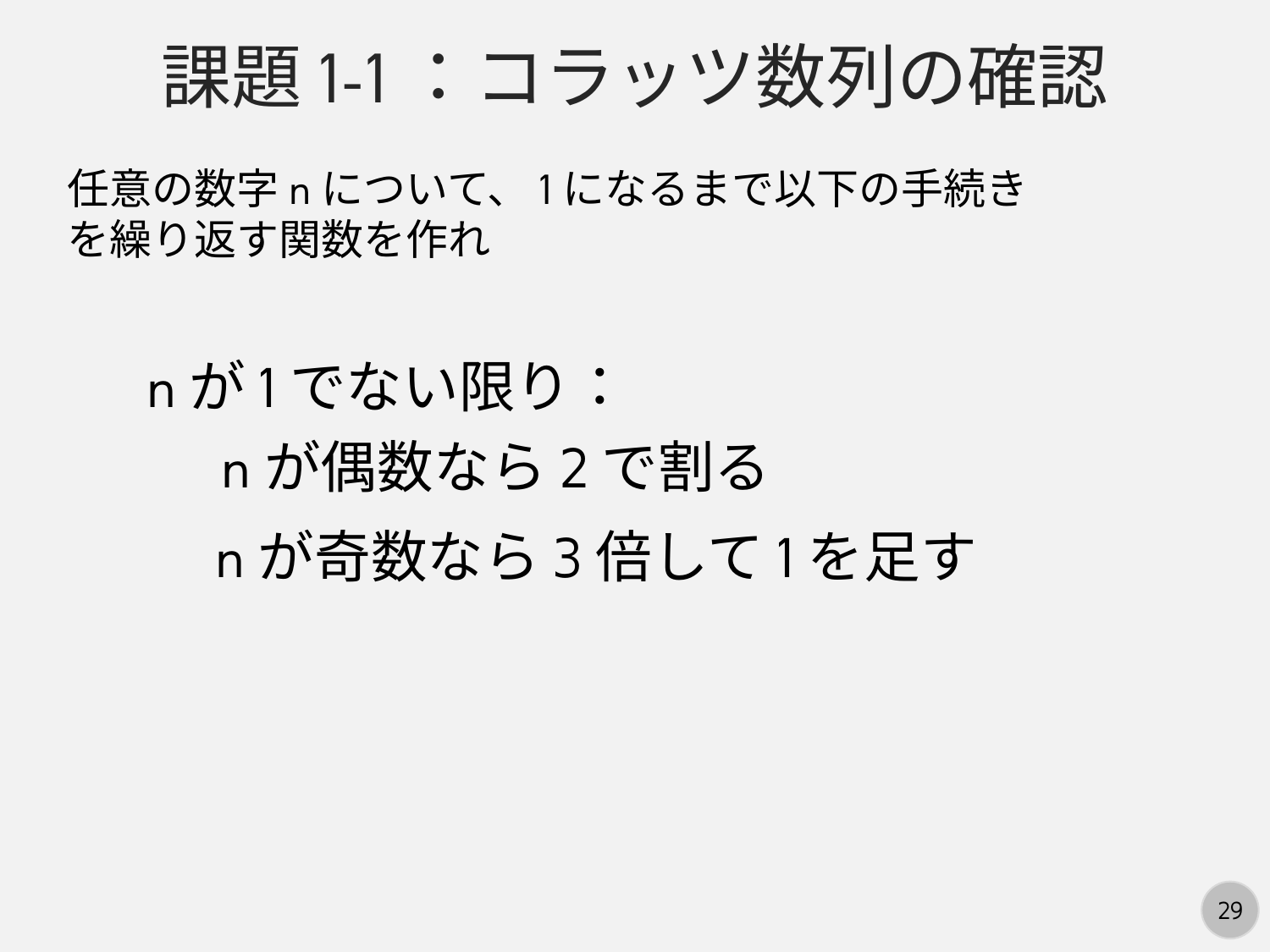

課題1-1：コラッツ数列の確認
任意の数字nについて、1になるまで以下の手続き
を繰り返す関数を作れ
nが1でない限り：
nが偶数なら2で割る
nが奇数なら3倍して1を足す